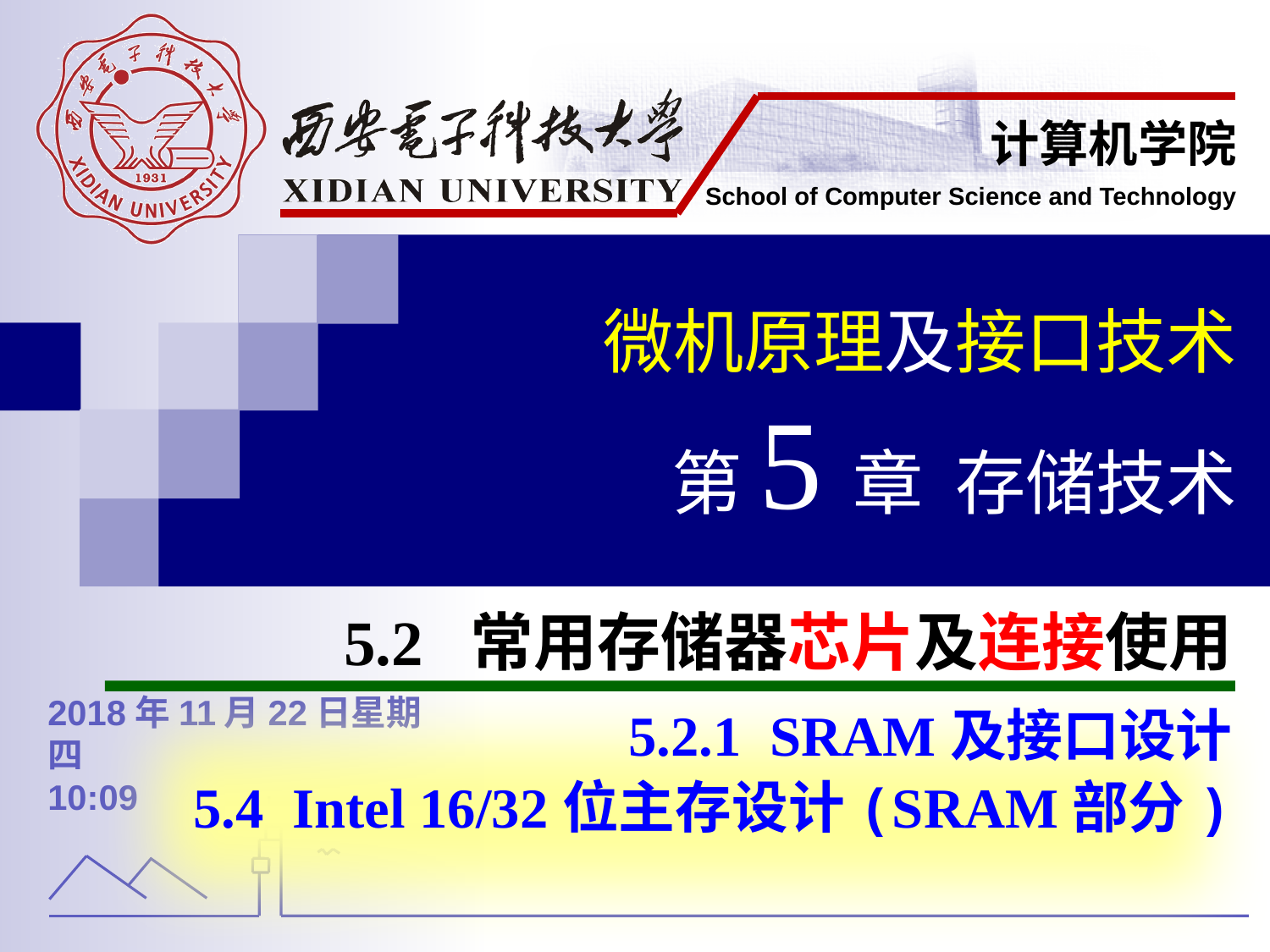

微机原理及接口技术
第5章  存储技术
5.2  常用存储器芯片及连接使用

5.2.1  SRAM及接口设计
5.4  Intel 16/32位主存设计(SRAM部分)